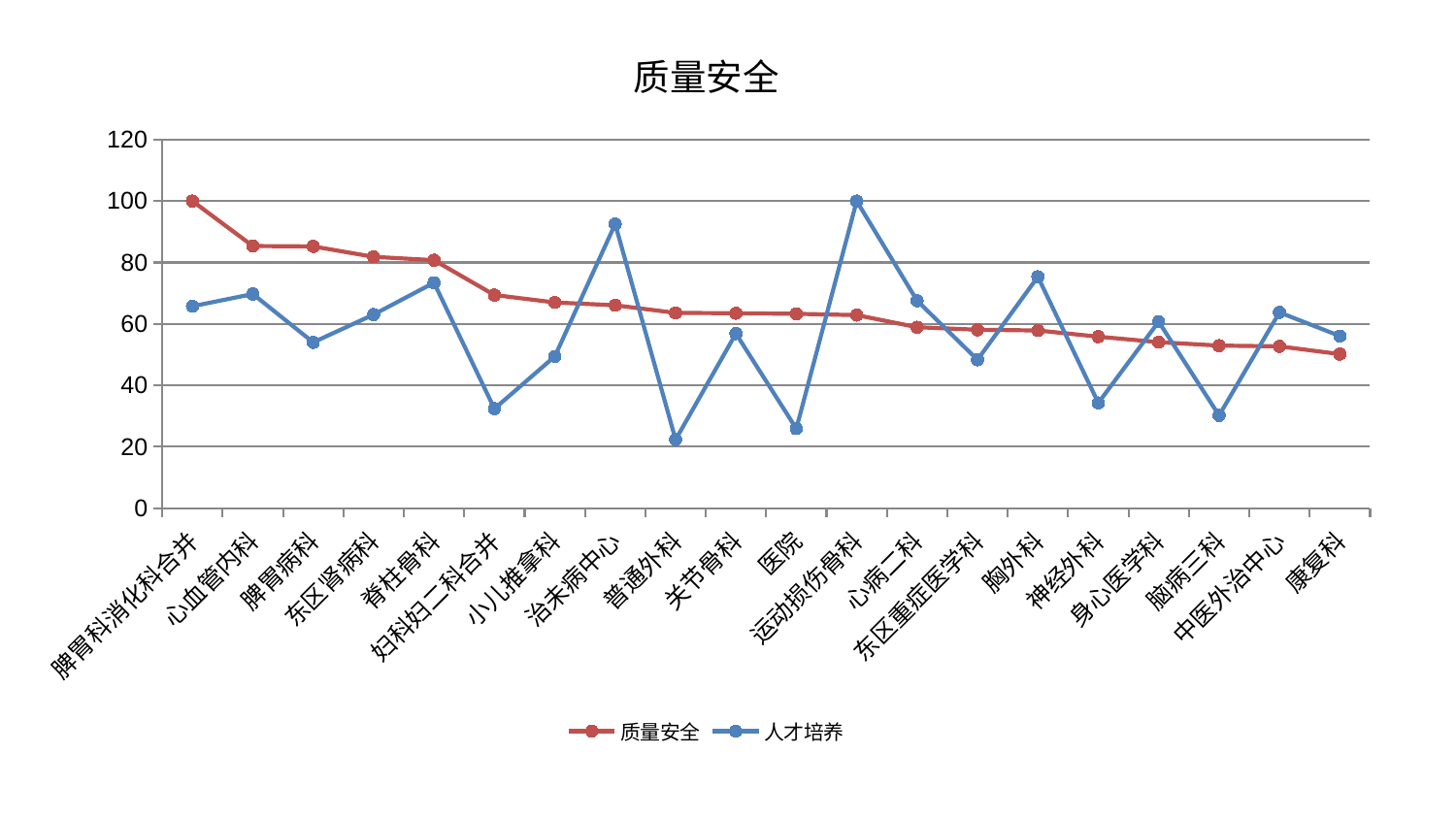

### Chart: 质量安全

| Category | 质量安全 | 人才培养 |
|---|---|---|
| 脾胃科消化科合并 | 100.00000000000001 | 65.77560727000187 |
| 心血管内科 | 85.3836115186383 | 69.7469454334057 |
| 脾胃病科 | 85.25173819728792 | 54.0194192383765 |
| 东区肾病科 | 81.84457571977202 | 63.07283672594848 |
| 脊柱骨科 | 80.76516959676731 | 73.439932013332 |
| 妇科妇二科合并 | 69.43500524573524 | 32.40677236983045 |
| 小儿推拿科 | 67.00543141423947 | 49.450107635853726 |
| 治未病中心 | 66.09290024718126 | 92.52996495383408 |
| 普通外科 | 63.61495889520884 | 22.343445818035146 |
| 关节骨科 | 63.49988996850636 | 56.875613659659884 |
| 医院 | 63.31292349723919 | 25.91132429325104 |
| 运动损伤骨科 | 62.89075418915534 | 100.0 |
| 心病二科 | 58.93872473961447 | 67.5775470447799 |
| 东区重症医学科 | 58.1178224431748 | 48.36044300090087 |
| 胸外科 | 57.88740435489755 | 75.35268796967458 |
| 神经外科 | 55.872645390230176 | 34.281311456773615 |
| 身心医学科 | 54.08736005542333 | 60.73291009347497 |
| 脑病三科 | 52.95657403361119 | 30.223457891784843 |
| 中医外治中心 | 52.71042686892201 | 63.77708799424013 |
| 康复科 | 50.19280071862835 | 56.07334262907949 |
212